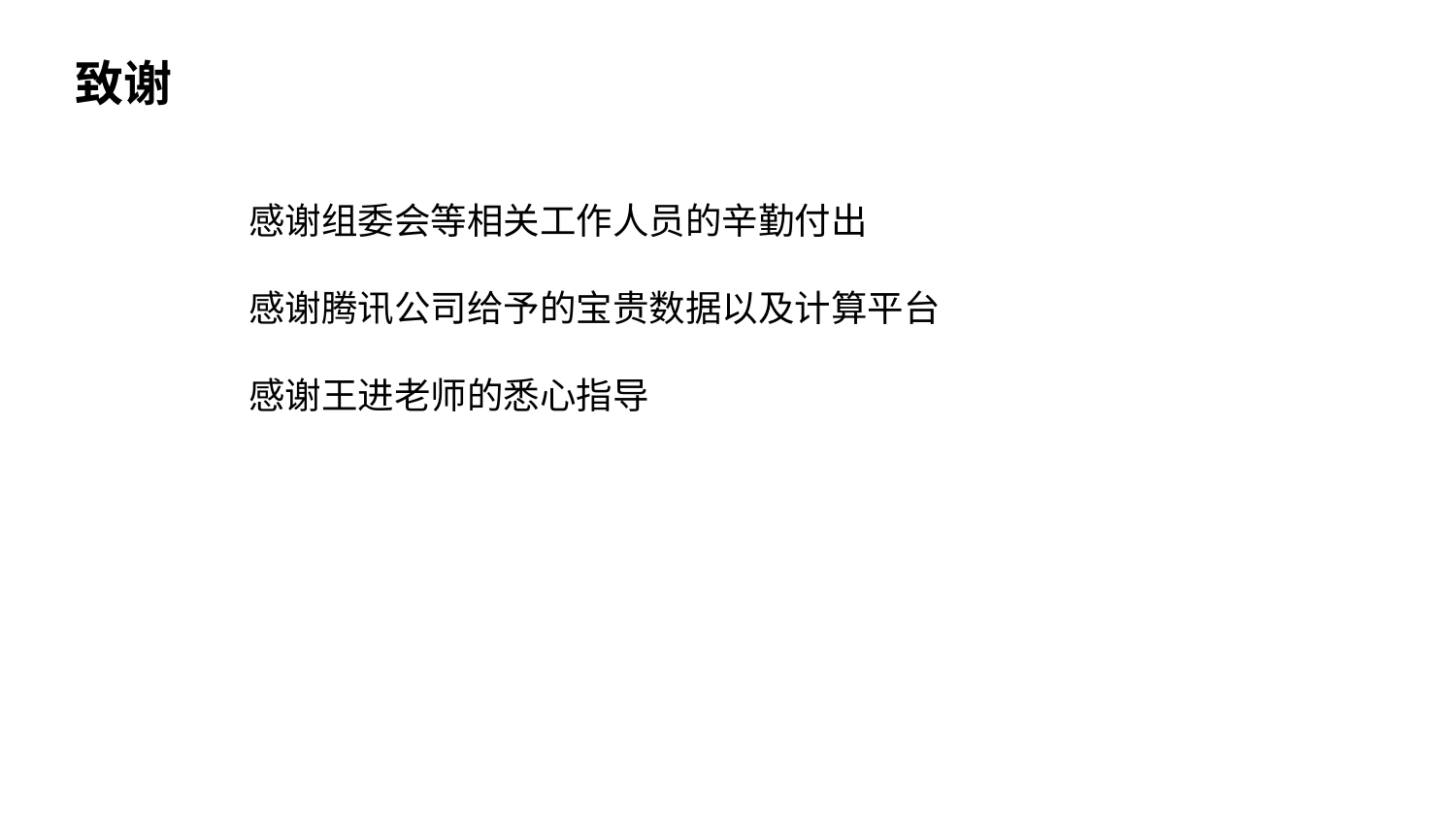

致谢
感谢组委会等相关工作人员的辛勤付出

感谢腾讯公司给予的宝贵数据以及计算平台

感谢王进老师的悉心指导